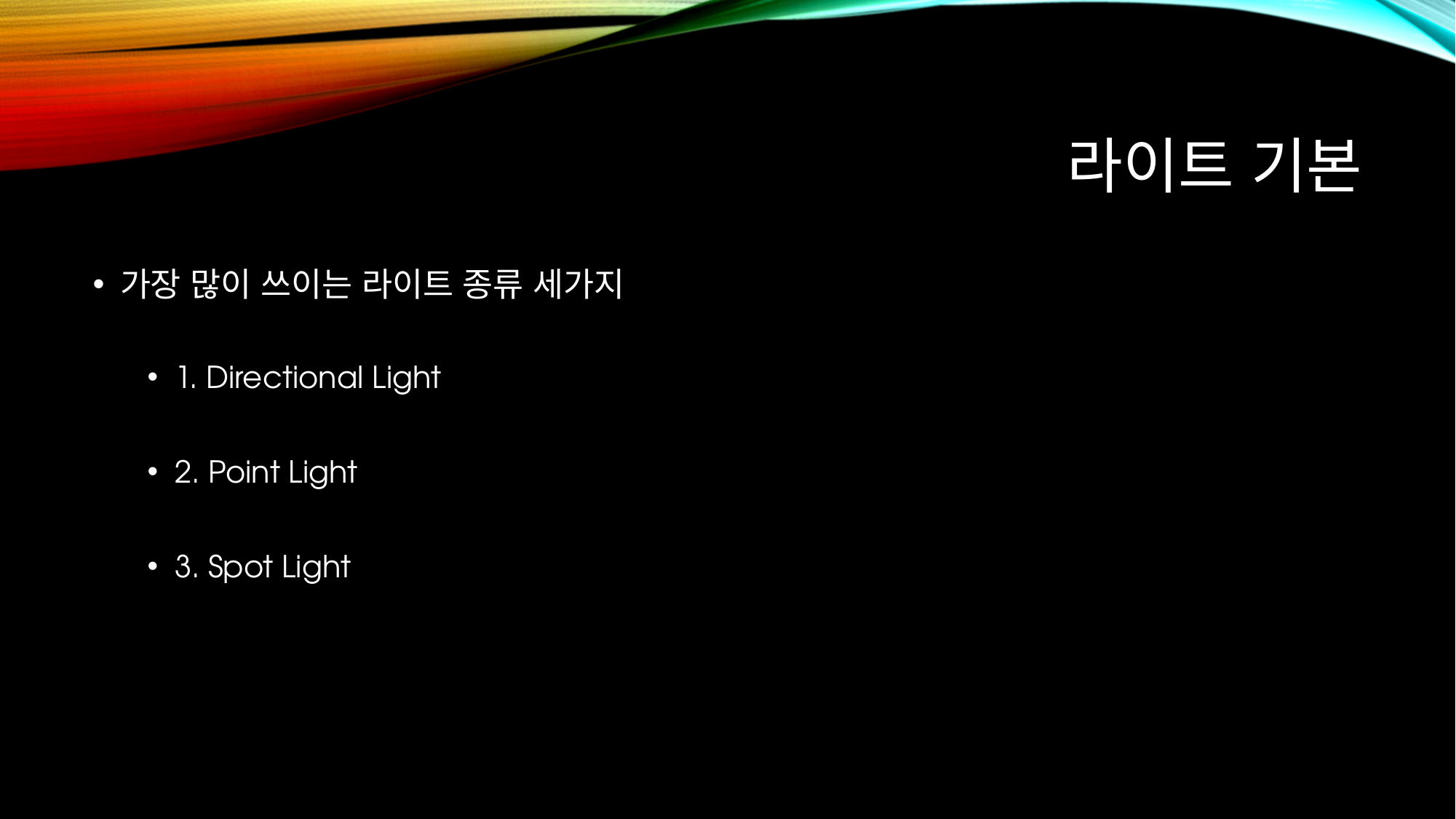

# 라이트 기본
가장 많이 쓰이는 라이트 종류 세가지

1. Directional Light

2. Point Light

3. Spot Light